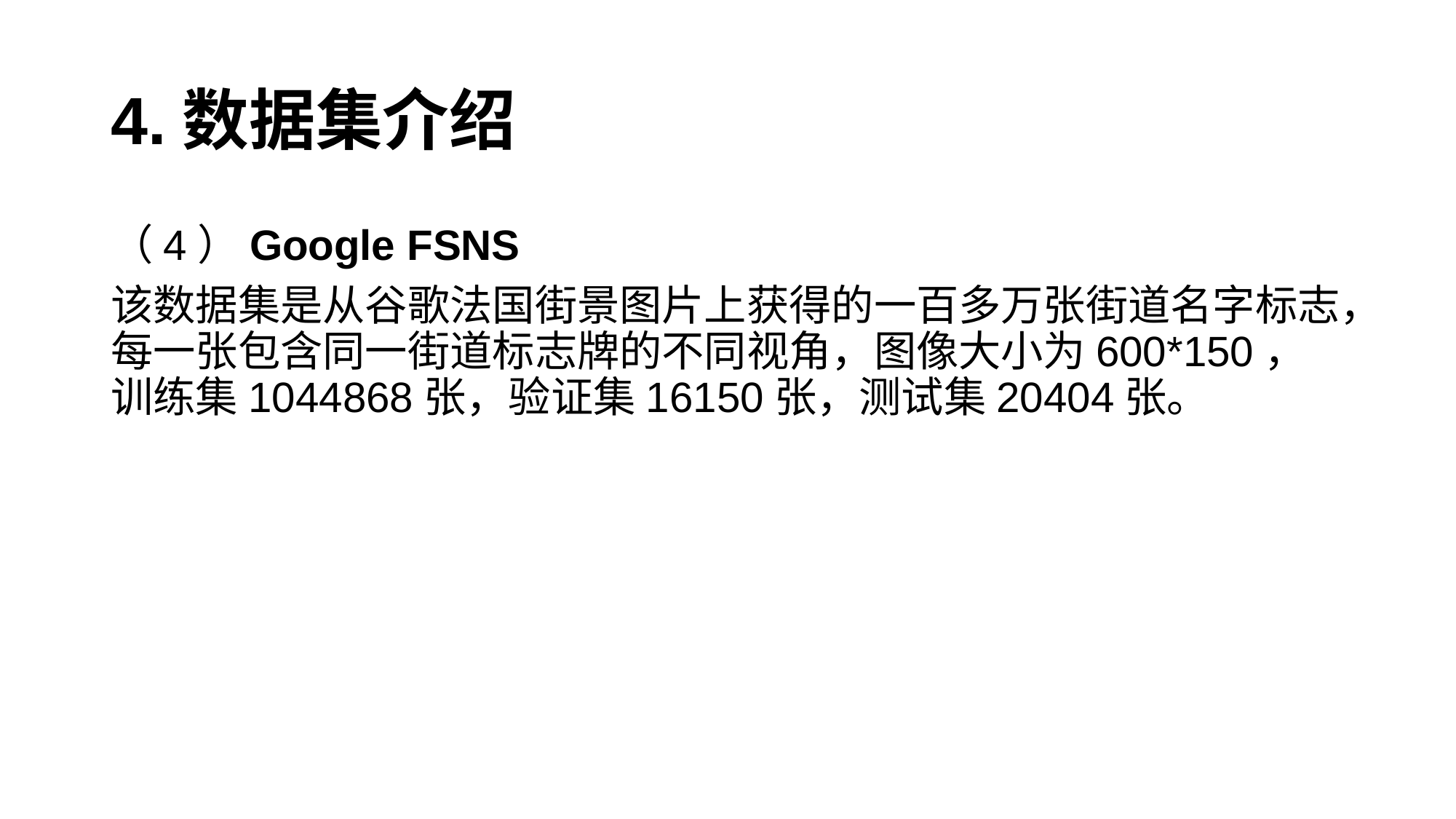

# 4.数据集介绍
（4）Google FSNS
该数据集是从谷歌法国街景图片上获得的一百多万张街道名字标志，每一张包含同一街道标志牌的不同视角，图像大小为600*150，训练集1044868张，验证集16150张，测试集20404张。